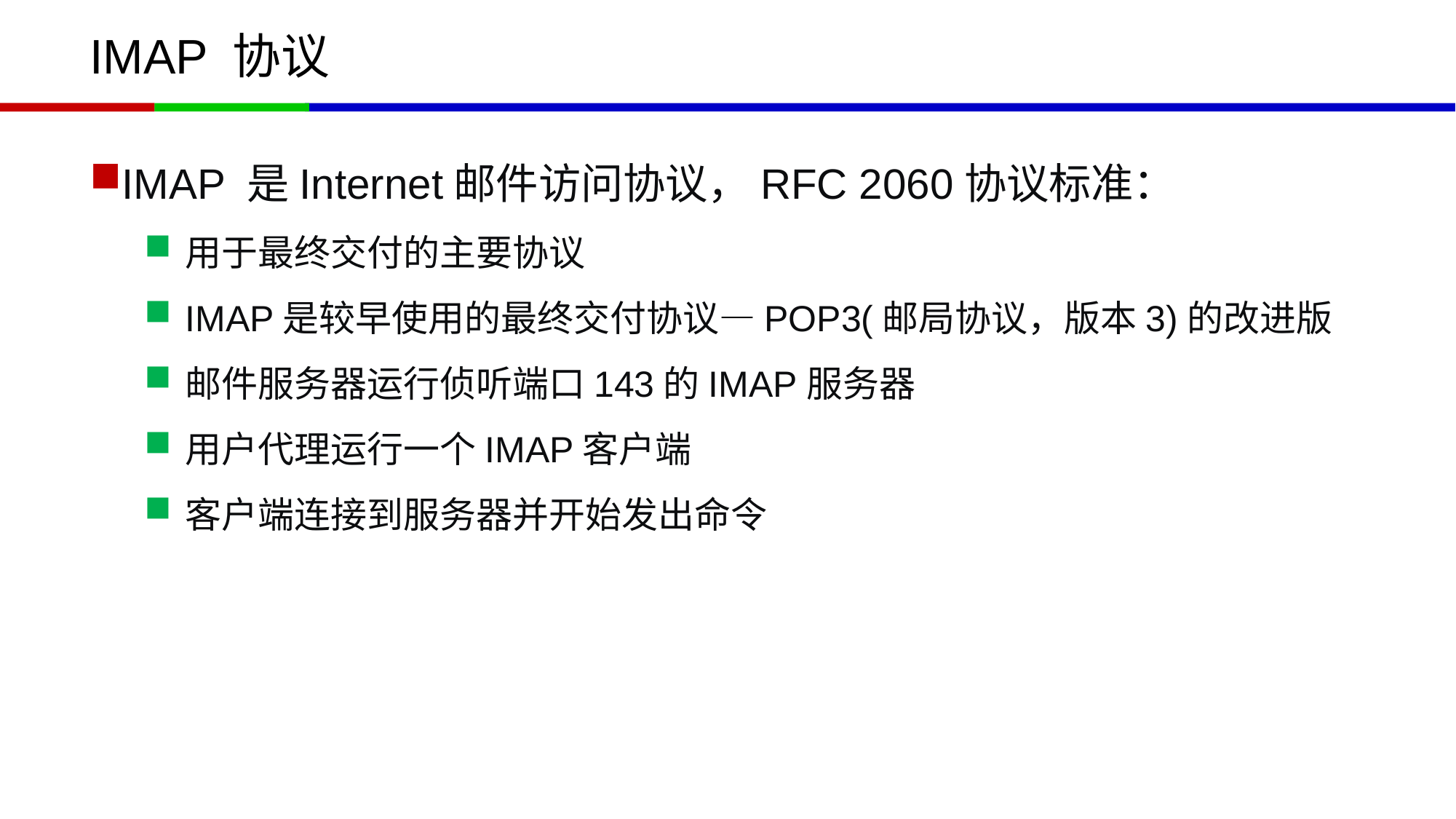

# IMAP 协议
IMAP 是Internet邮件访问协议，RFC 2060协议标准：
用于最终交付的主要协议
IMAP是较早使用的最终交付协议—POP3(邮局协议，版本3)的改进版
邮件服务器运行侦听端口143的IMAP服务器
用户代理运行一个IMAP客户端
客户端连接到服务器并开始发出命令
81